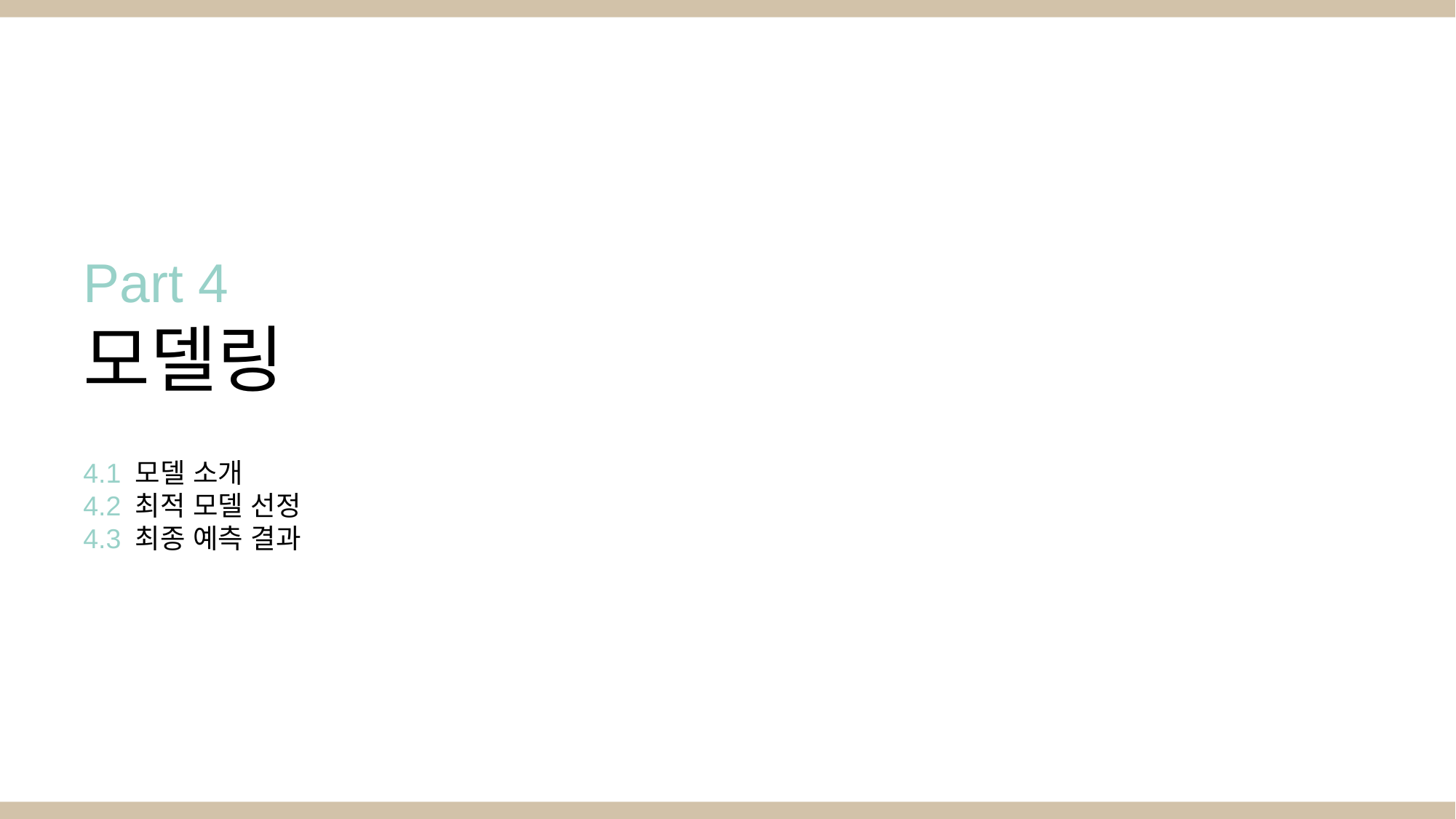

Part 4
모델링
4.1 모델 소개
4.2 최적 모델 선정
4.3 최종 예측 결과